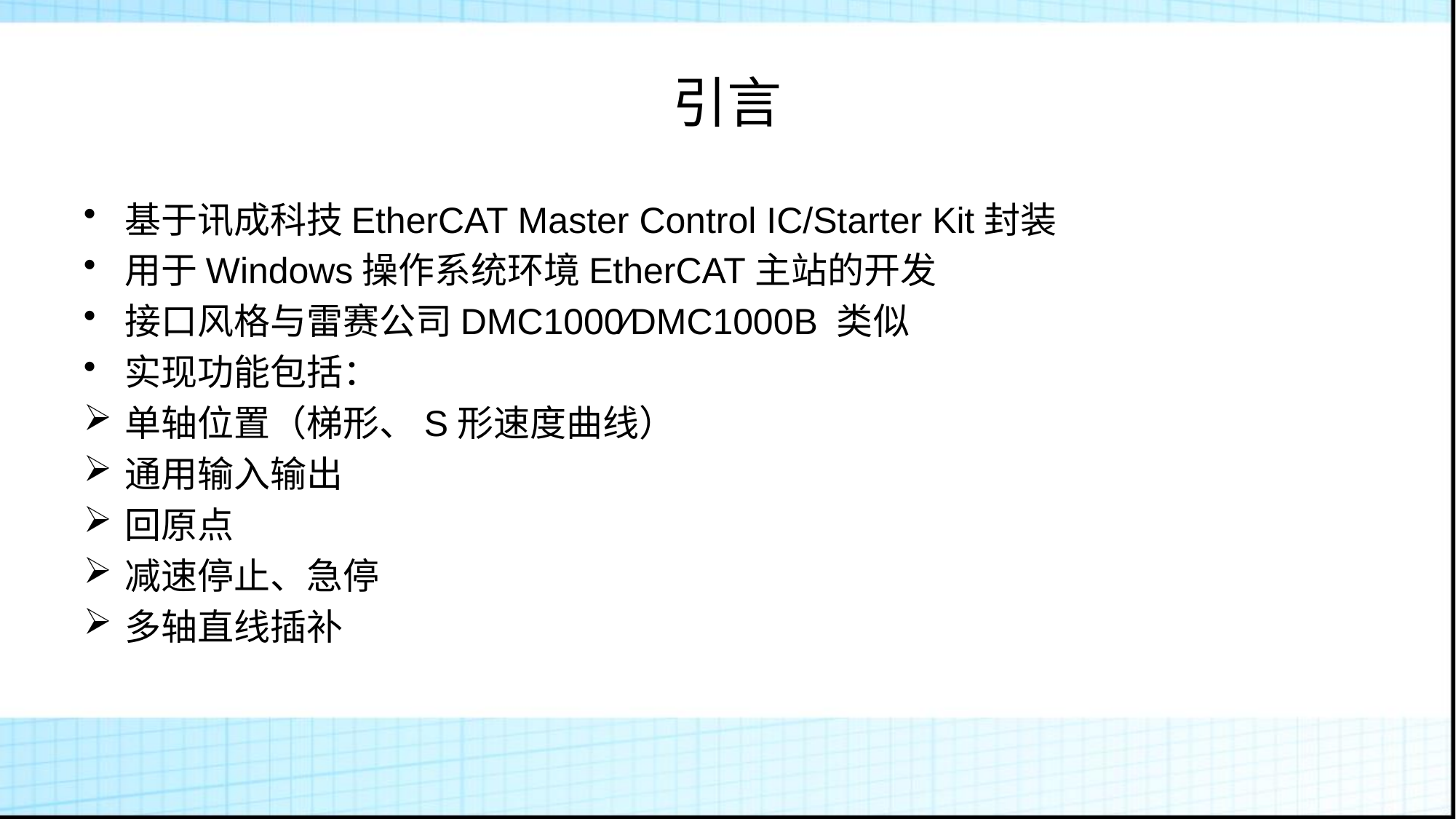

# 引言
基于讯成科技EtherCAT Master Control IC/Starter Kit封装
用于Windows操作系统环境EtherCAT主站的开发
接口风格与雷赛公司DMC1000∕DMC1000B 类似
实现功能包括：
单轴位置（梯形、S形速度曲线）
通用输入输出
回原点
减速停止、急停
多轴直线插补